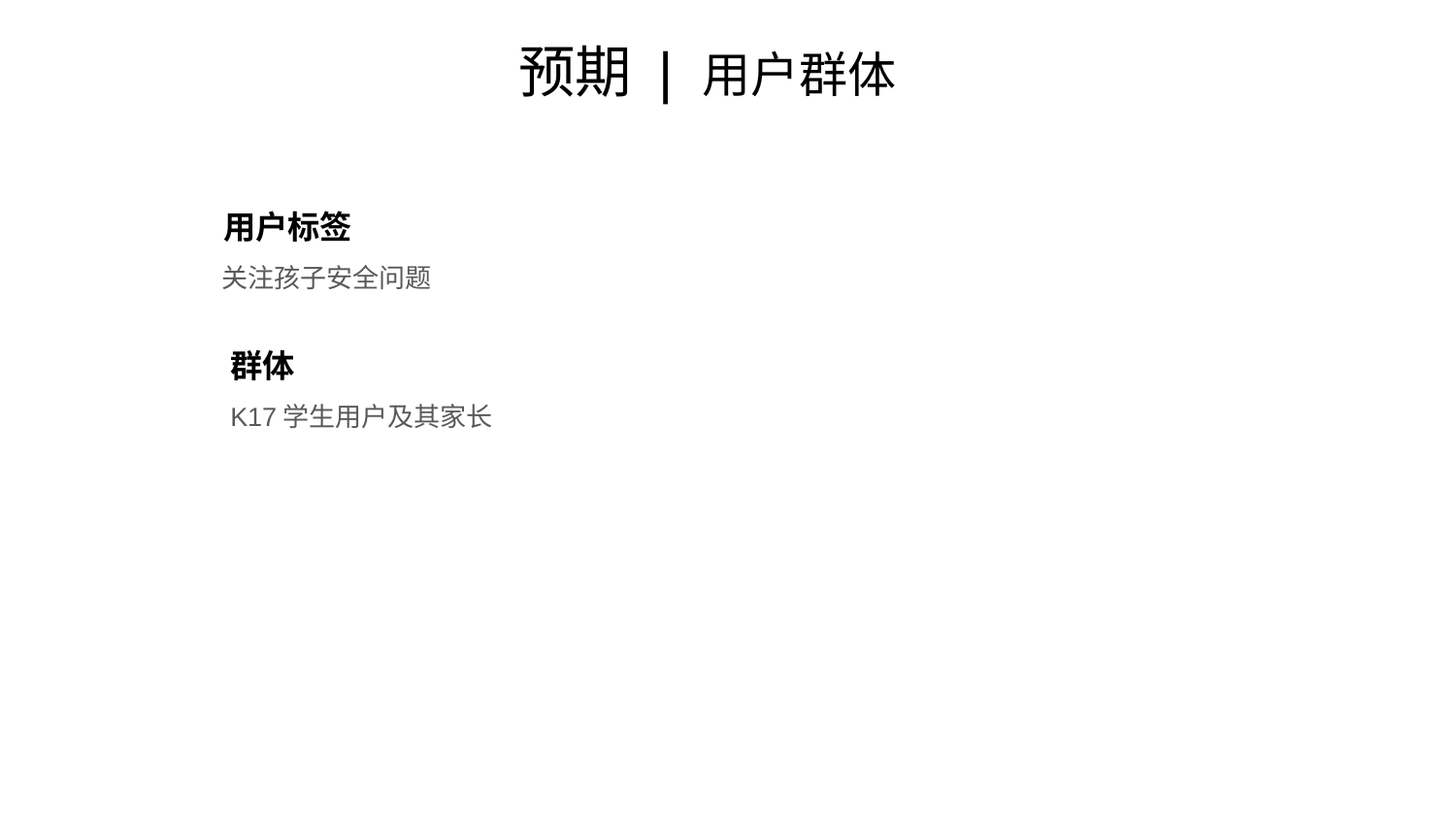

# 预期 | 用户群体
    用户标签
     关注孩子安全问题
     群体
      K17学生用户及其家长